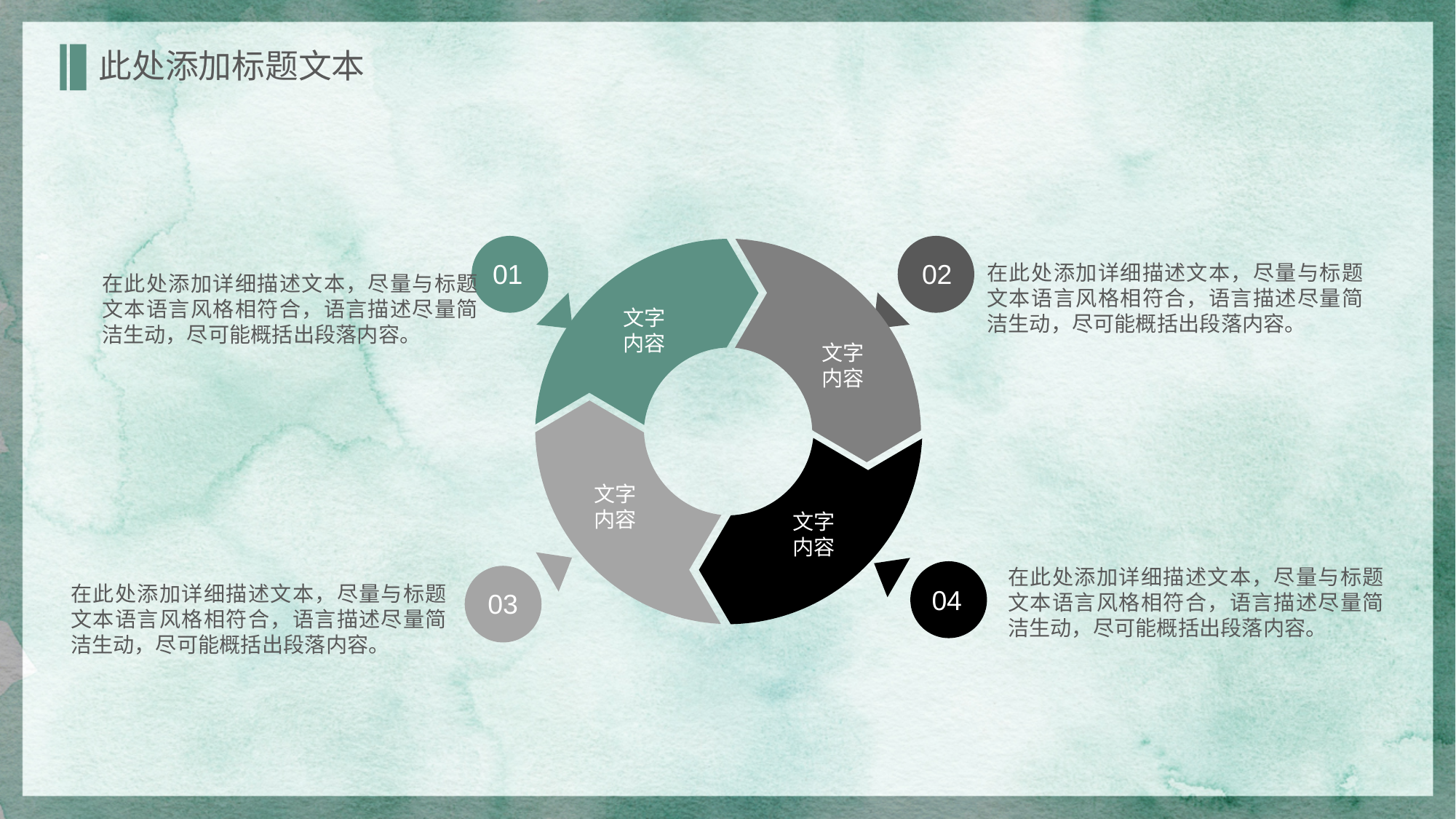

此处添加标题文本

01
02
在此处添加详细描述文本，尽量与标题文本语言风格相符合，语言描述尽量简洁生动，尽可能概括出段落内容。
在此处添加详细描述文本，尽量与标题文本语言风格相符合，语言描述尽量简洁生动，尽可能概括出段落内容。
文字内容
文字内容

文字内容
文字内容

在此处添加详细描述文本，尽量与标题文本语言风格相符合，语言描述尽量简洁生动，尽可能概括出段落内容。
04
03
在此处添加详细描述文本，尽量与标题文本语言风格相符合，语言描述尽量简洁生动，尽可能概括出段落内容。